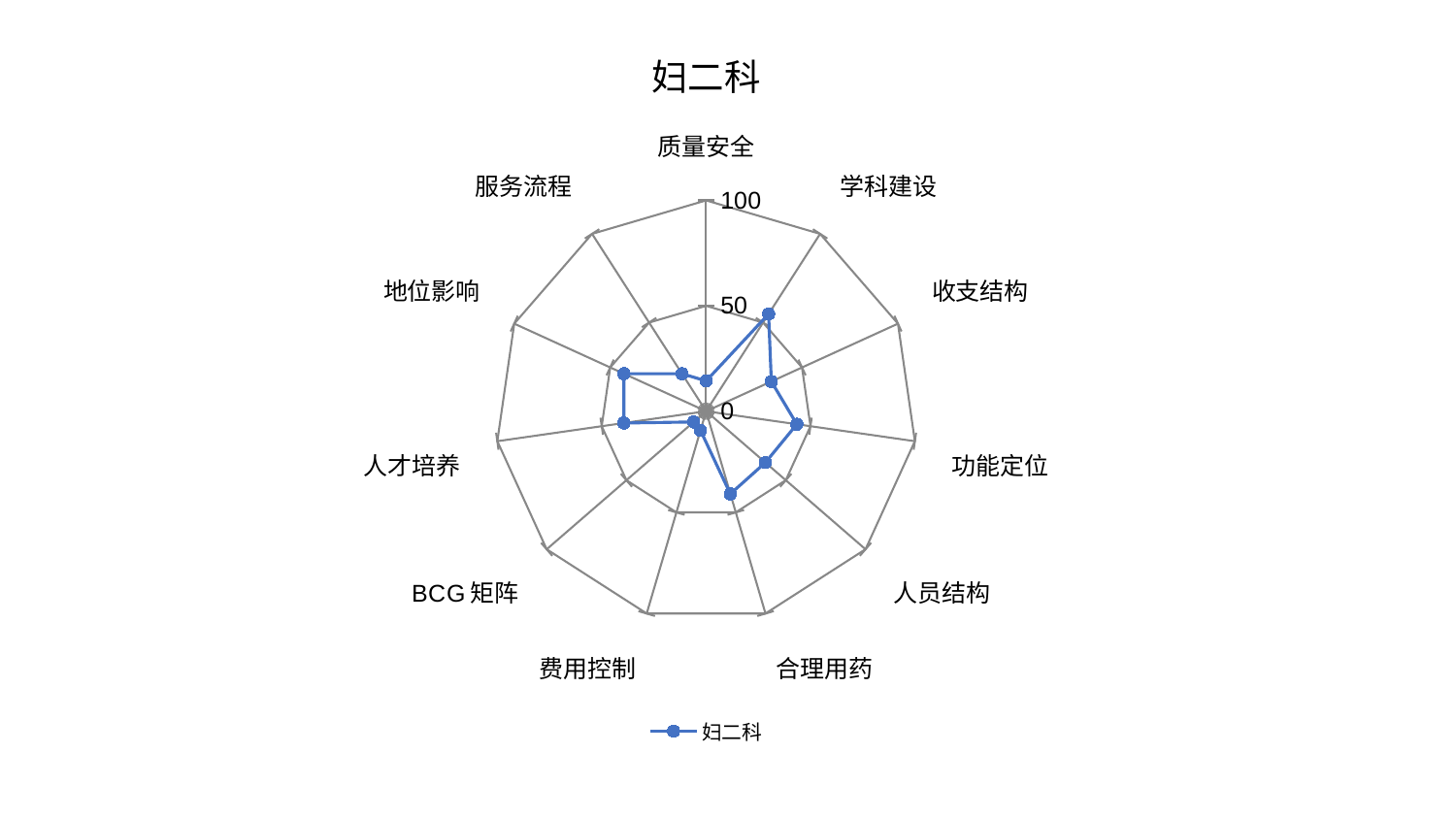

### Chart: 妇二科

| Category | 妇二科 |
|---|---|
| 质量安全 | 14.390741700461257 |
| 学科建设 | 54.83416646686501 |
| 收支结构 | 33.996424538576456 |
| 功能定位 | 43.46984777936821 |
| 人员结构 | 37.18639548092073 |
| 合理用药 | 40.88263816784602 |
| 费用控制 | 9.471080174912666 |
| BCG矩阵 | 7.782969566105404 |
| 人才培养 | 39.39385095742483 |
| 地位影响 | 42.8928541655168 |
| 服务流程 | 21.134736195688507 |
131